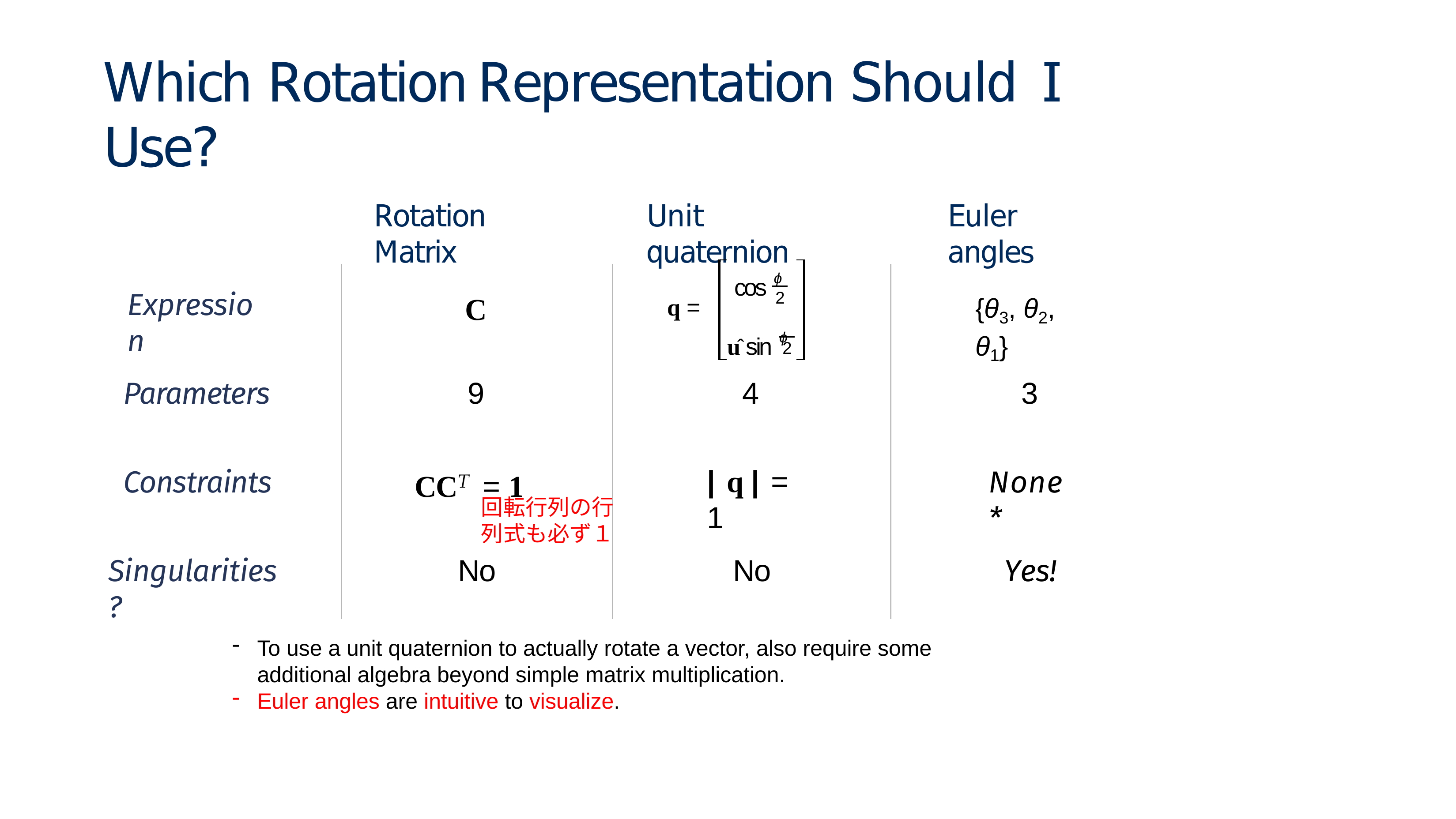

# Which Rotation Representation Should I Use?
Rotation Matrix
Unit quaternion
Euler angles

cos ϕ
Expression
2

{θ3, θ2, θ1}
C
q =
û sin ϕ
2

Parameters
9
4
3
| q | = 1
Constraints
None*
CCT	= 1
回転行列の行列式も必ず１
Singularities?
No
No
Yes!
To use a unit quaternion to actually rotate a vector, also require some additional algebra beyond simple matrix multiplication.
Euler angles are intuitive to visualize.